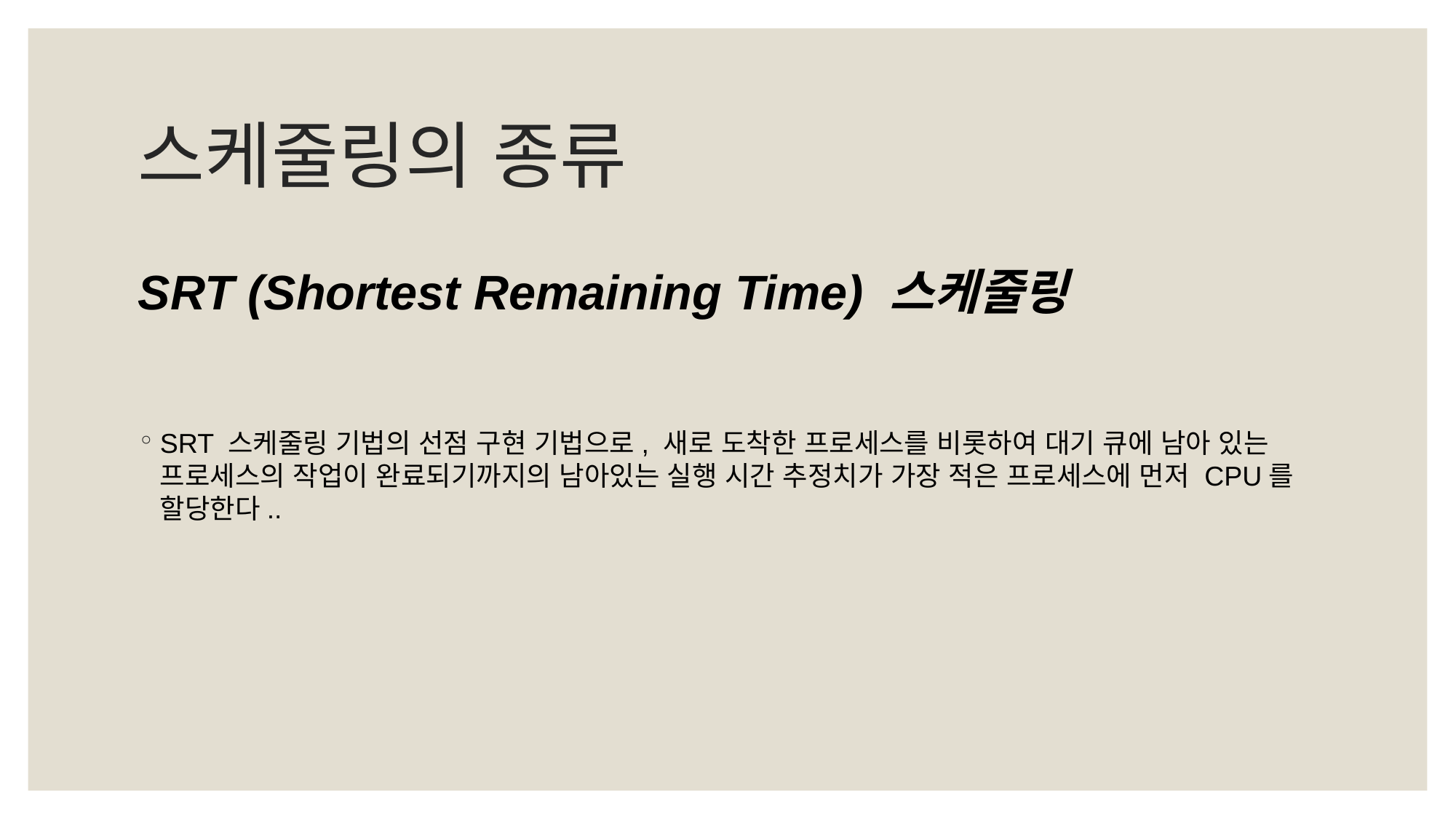

# 스케줄링의 종류
SRT (Shortest Remaining Time) 스케줄링

SRT 스케줄링 기법의 선점 구현 기법으로, 새로 도착한 프로세스를 비롯하여 대기 큐에 남아 있는 프로세스의 작업이 완료되기까지의 남아있는 실행 시간 추정치가 가장 적은 프로세스에 먼저 CPU를 할당한다..